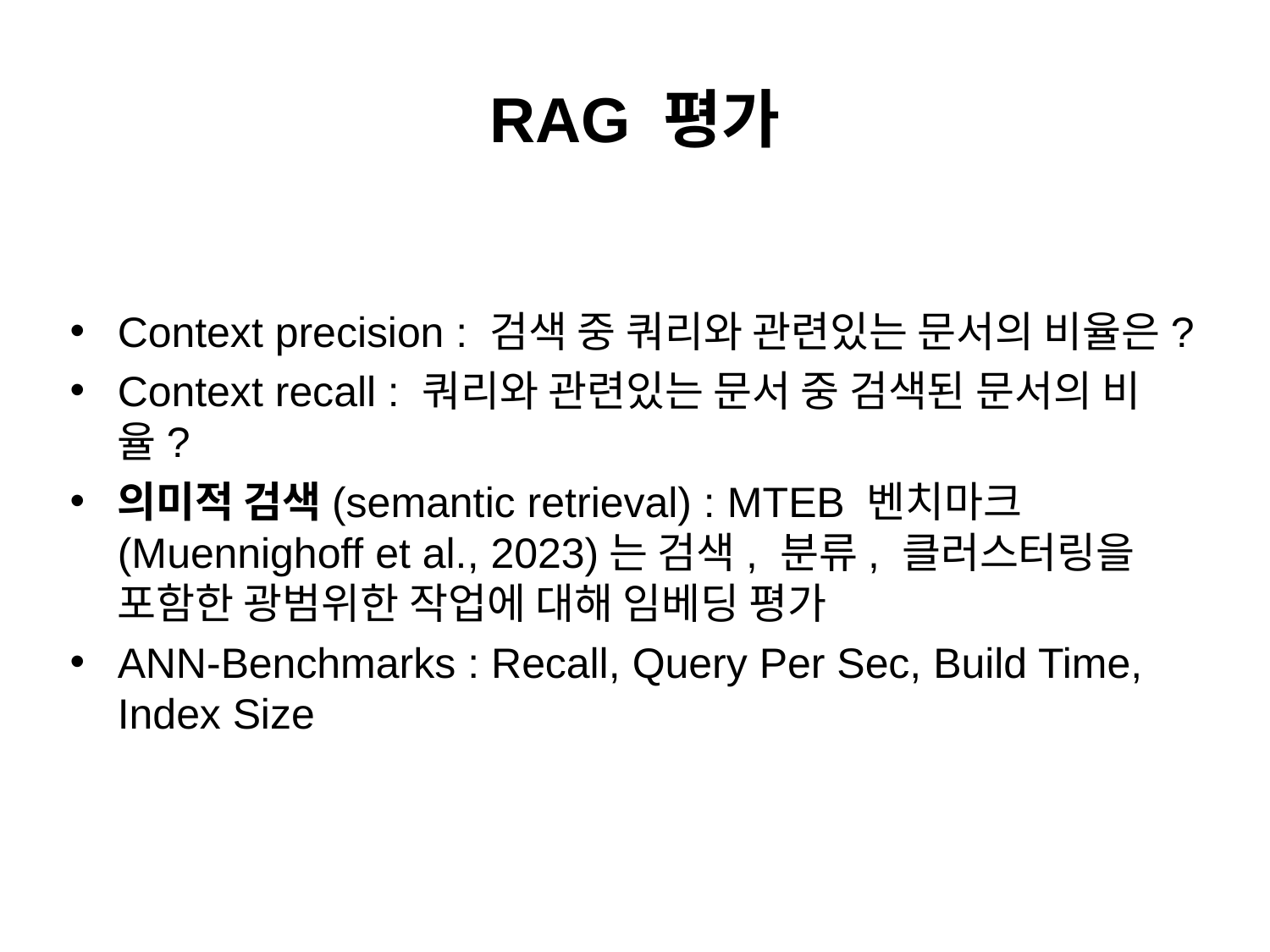

# RAG 평가

Context precision : 검색 중 쿼리와 관련있는 문서의 비율은?
Context recall : 쿼리와 관련있는 문서 중 검색된 문서의 비율?
의미적 검색(semantic retrieval) : MTEB 벤치마크(Muennighoff et al., 2023)는 검색, 분류, 클러스터링을 포함한 광범위한 작업에 대해 임베딩 평가
ANN-Benchmarks : Recall, Query Per Sec, Build Time, Index Size